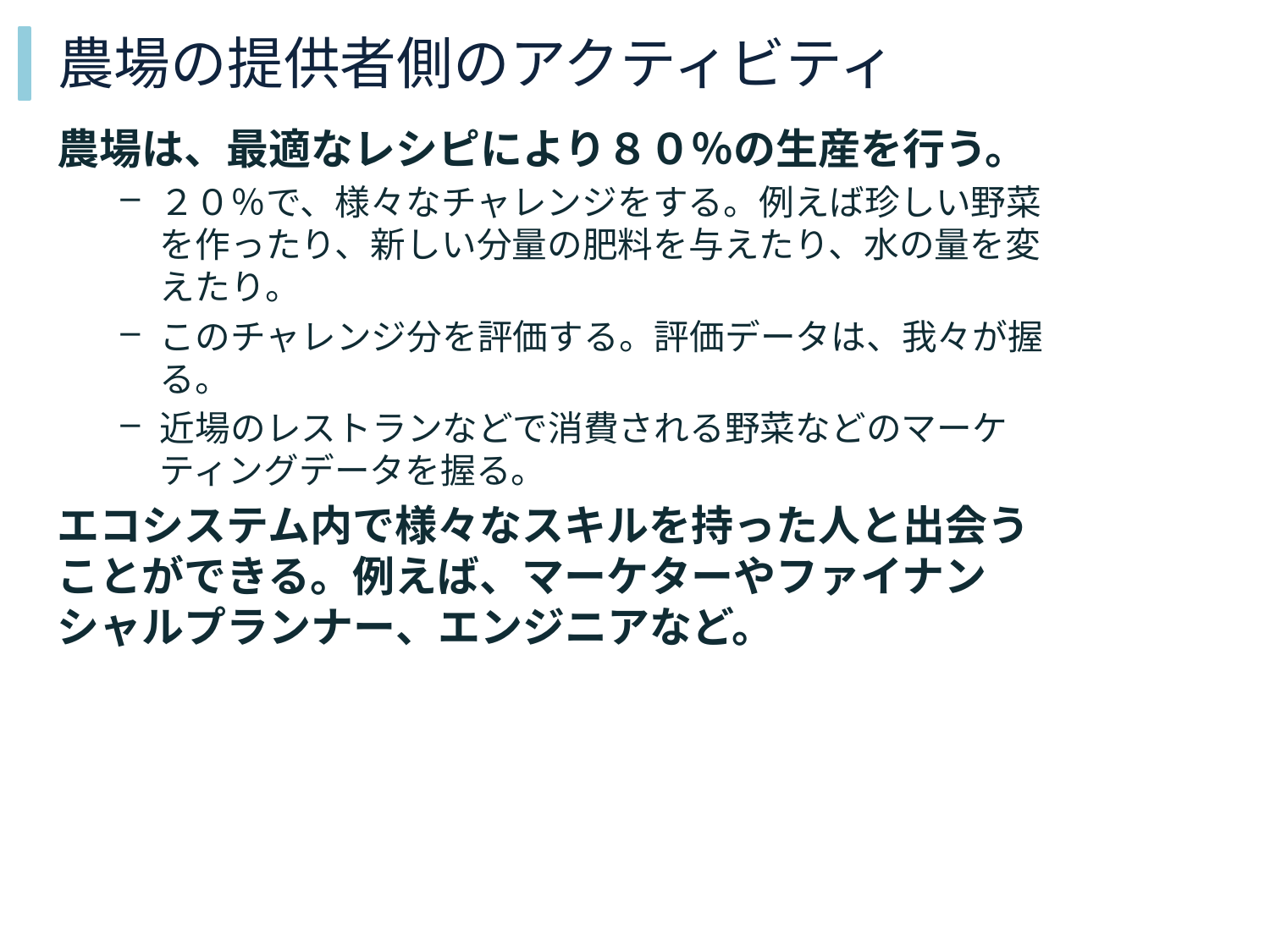

# 農場の提供者側のアクティビティ
農場は、最適なレシピにより８０％の生産を行う。
２０％で、様々なチャレンジをする。例えば珍しい野菜を作ったり、新しい分量の肥料を与えたり、水の量を変えたり。
このチャレンジ分を評価する。評価データは、我々が握る。
近場のレストランなどで消費される野菜などのマーケティングデータを握る。
エコシステム内で様々なスキルを持った人と出会うことができる。例えば、マーケターやファイナンシャルプランナー、エンジニアなど。